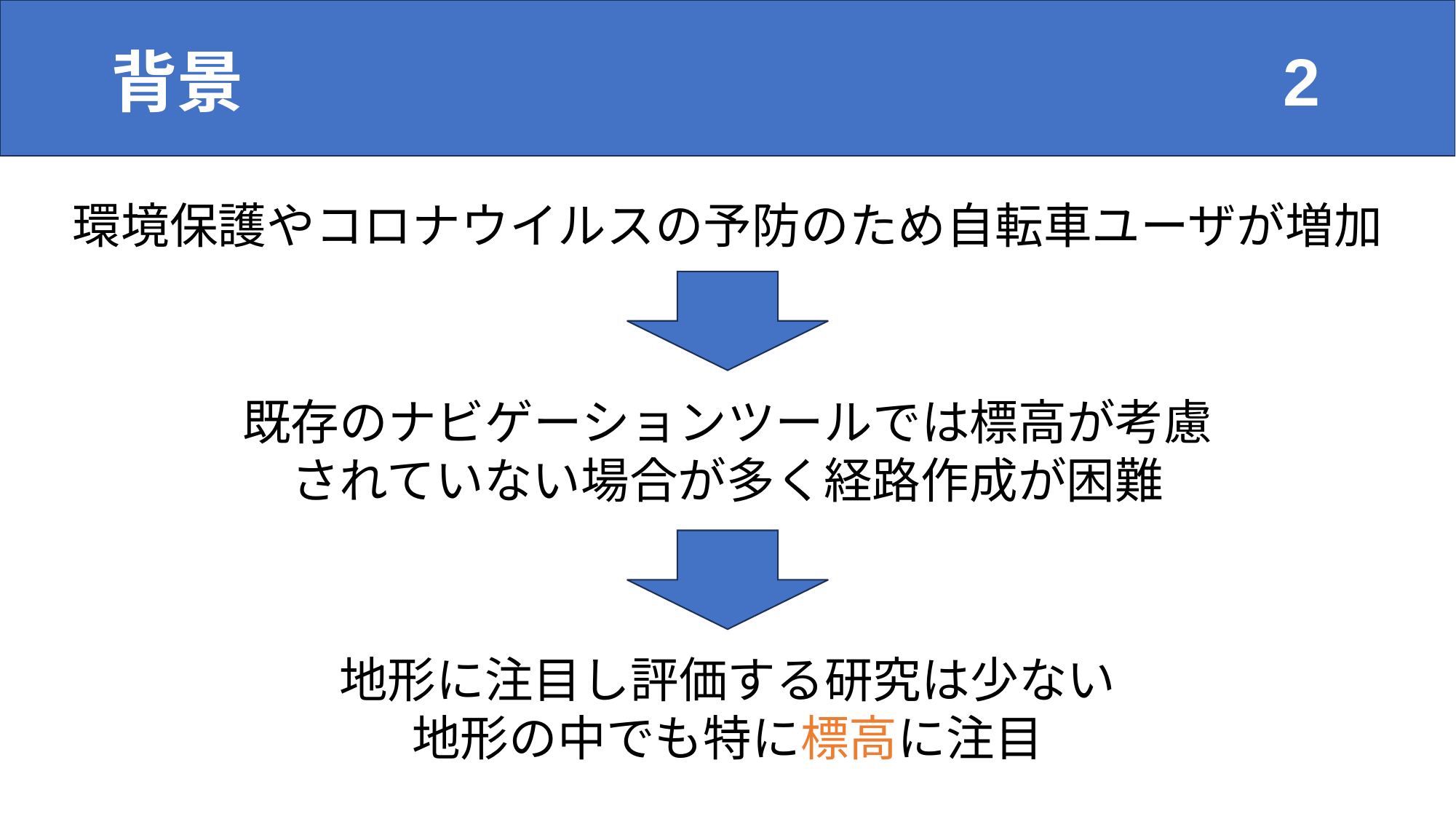

# 背景
環境保護やコロナウイルスの予防のため自転車ユーザが増加

既存のナビゲーションツールでは標高が考慮されていない場合が多く経路作成が困難

地形に注目し評価する研究は少ない
地形の中でも特に標高に注目